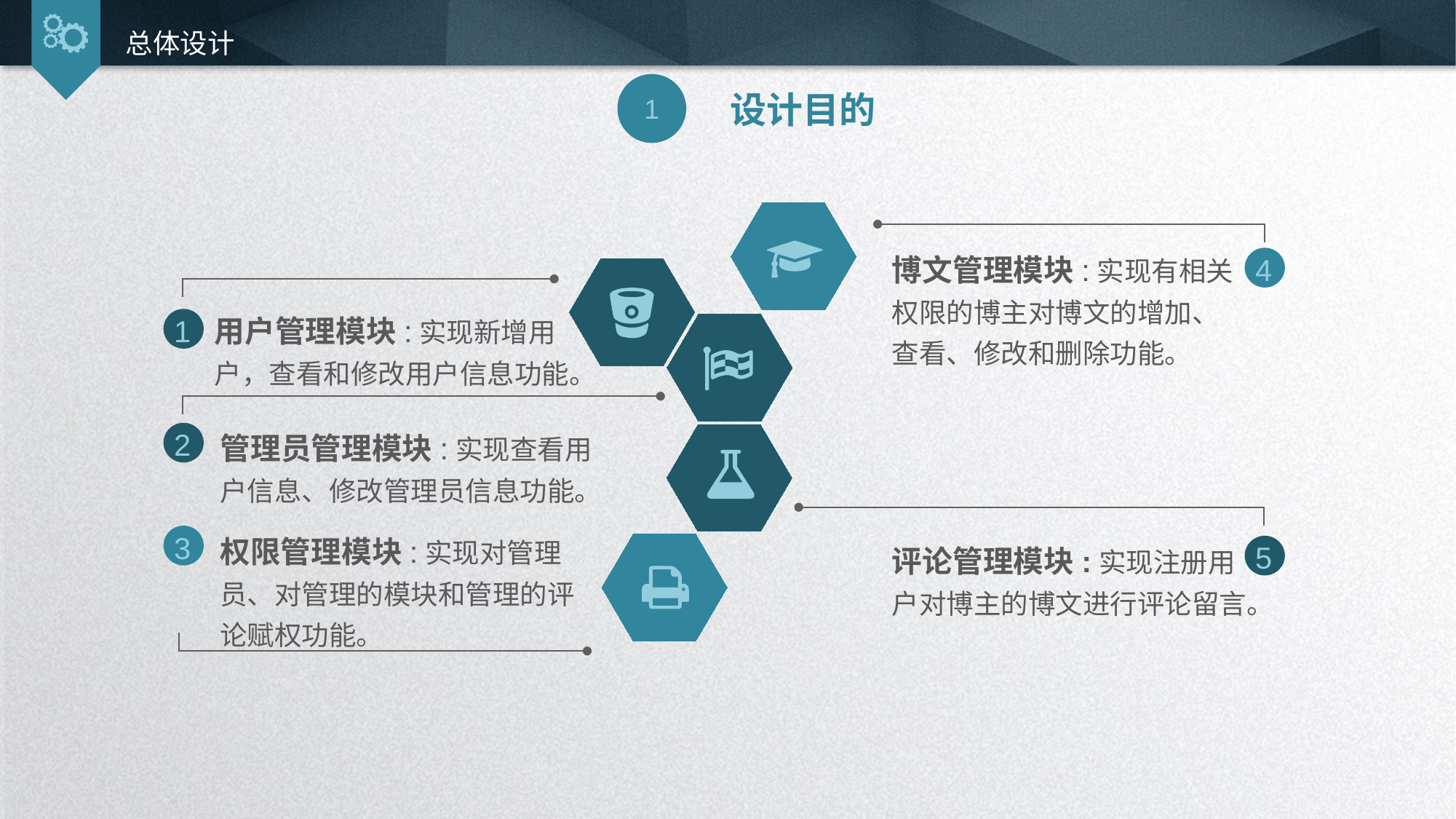

总体设计
1
设计目的

博文管理模块:实现有相关权限的博主对博文的增加、查看、修改和删除功能。

4

用户管理模块:实现新增用户，查看和修改用户信息功能。

1

管理员管理模块:实现查看用户信息、修改管理员信息功能。

2

权限管理模块:实现对管理员、对管理的模块和管理的评论赋权功能。

3
评论管理模块:实现注册用户对博主的博文进行评论留言。

5

延时符